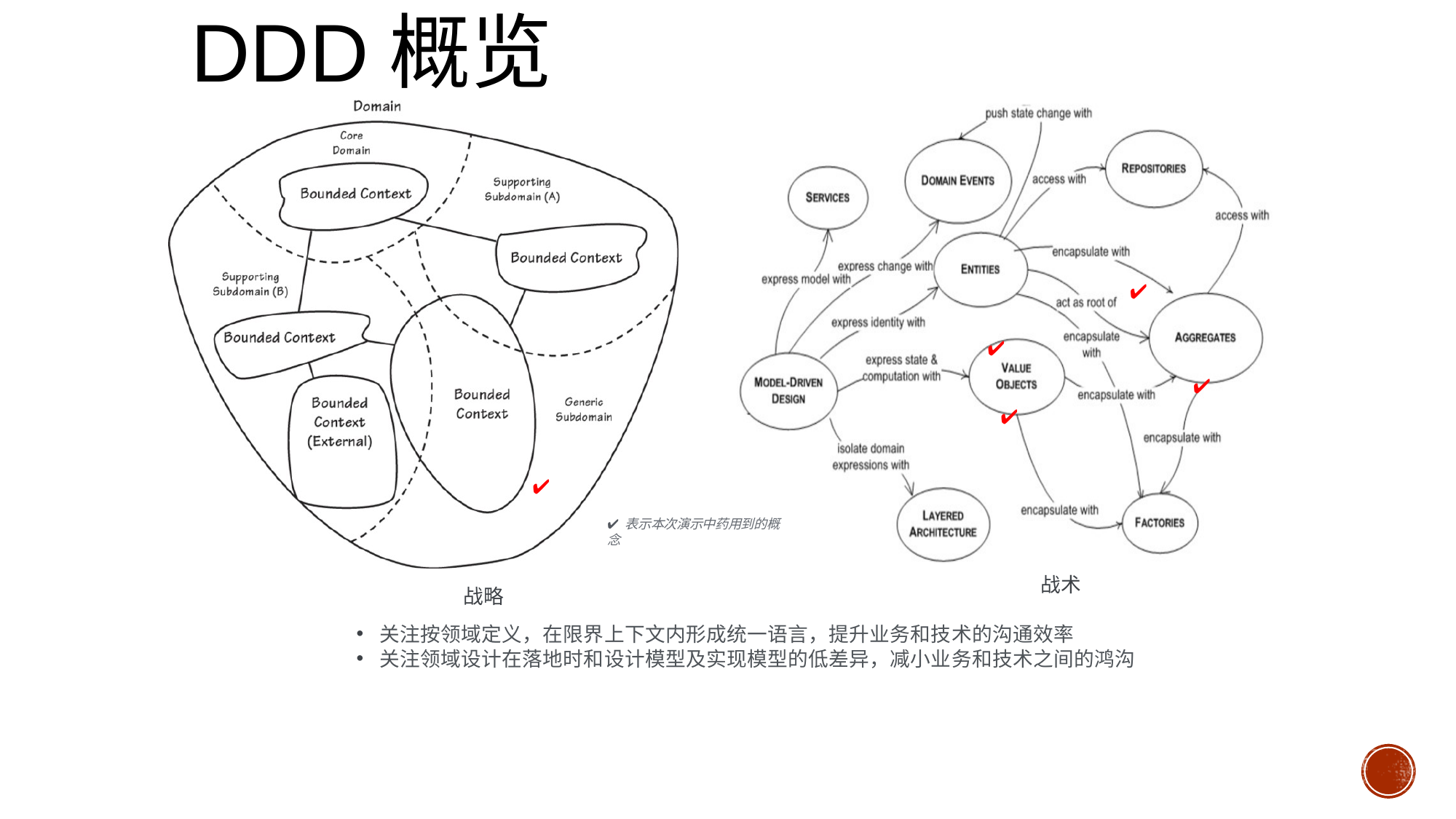

# DDD概览

✔
✔
✔
✔
✔
✔ 表示本次演示中药用到的概念
战术
战略
关注按领域定义，在限界上下文内形成统一语言，提升业务和技术的沟通效率
关注领域设计在落地时和设计模型及实现模型的低差异，减小业务和技术之间的鸿沟